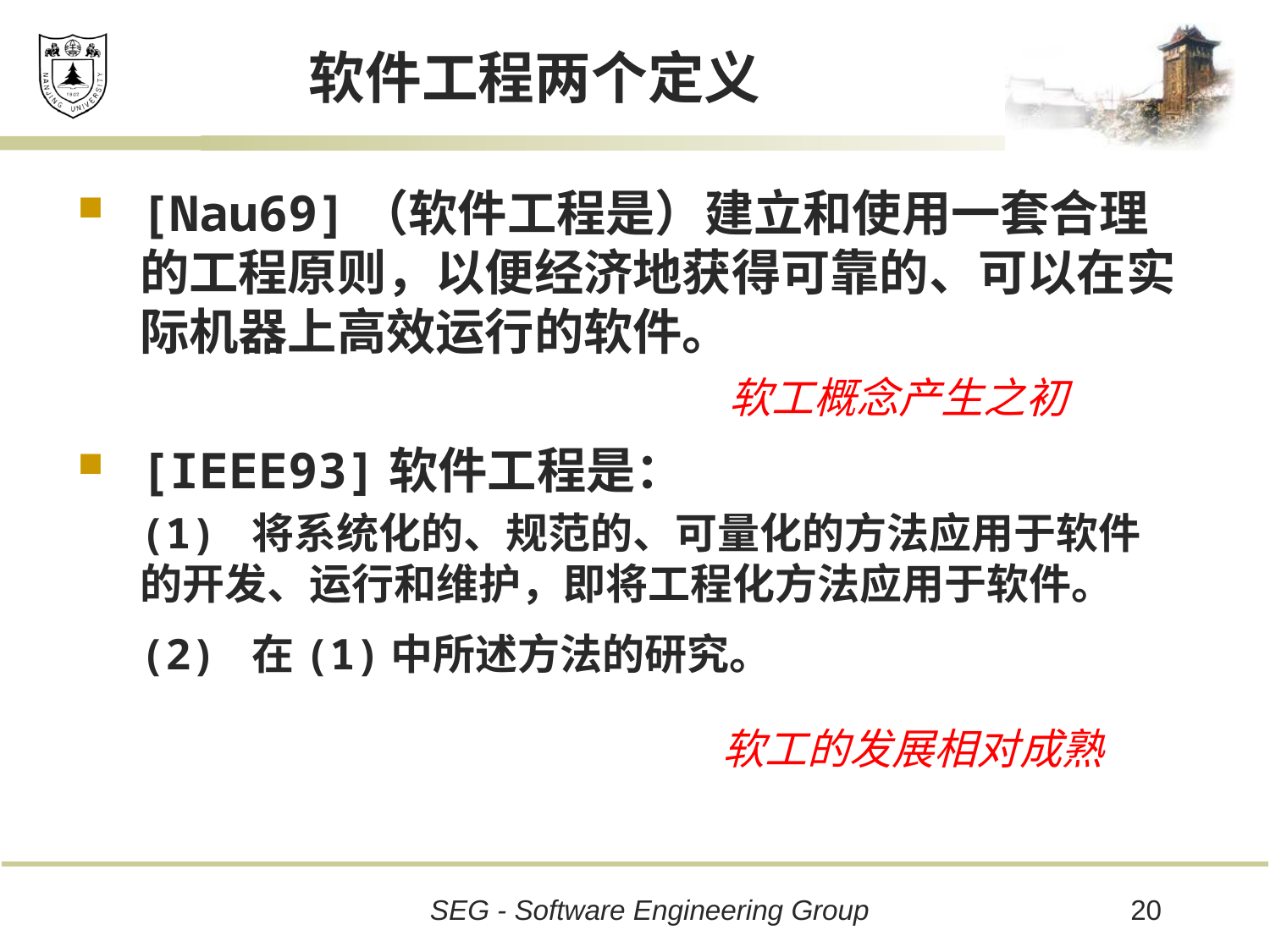

# 软件工程两个定义
[Nau69]（软件工程是）建立和使用一套合理的工程原则，以便经济地获得可靠的、可以在实际机器上高效运行的软件。

[IEEE93]软件工程是：
(1) 将系统化的、规范的、可量化的方法应用于软件的开发、运行和维护，即将工程化方法应用于软件。
(2) 在(1)中所述方法的研究。
软工概念产生之初
软工的发展相对成熟
20
SEG - Software Engineering Group